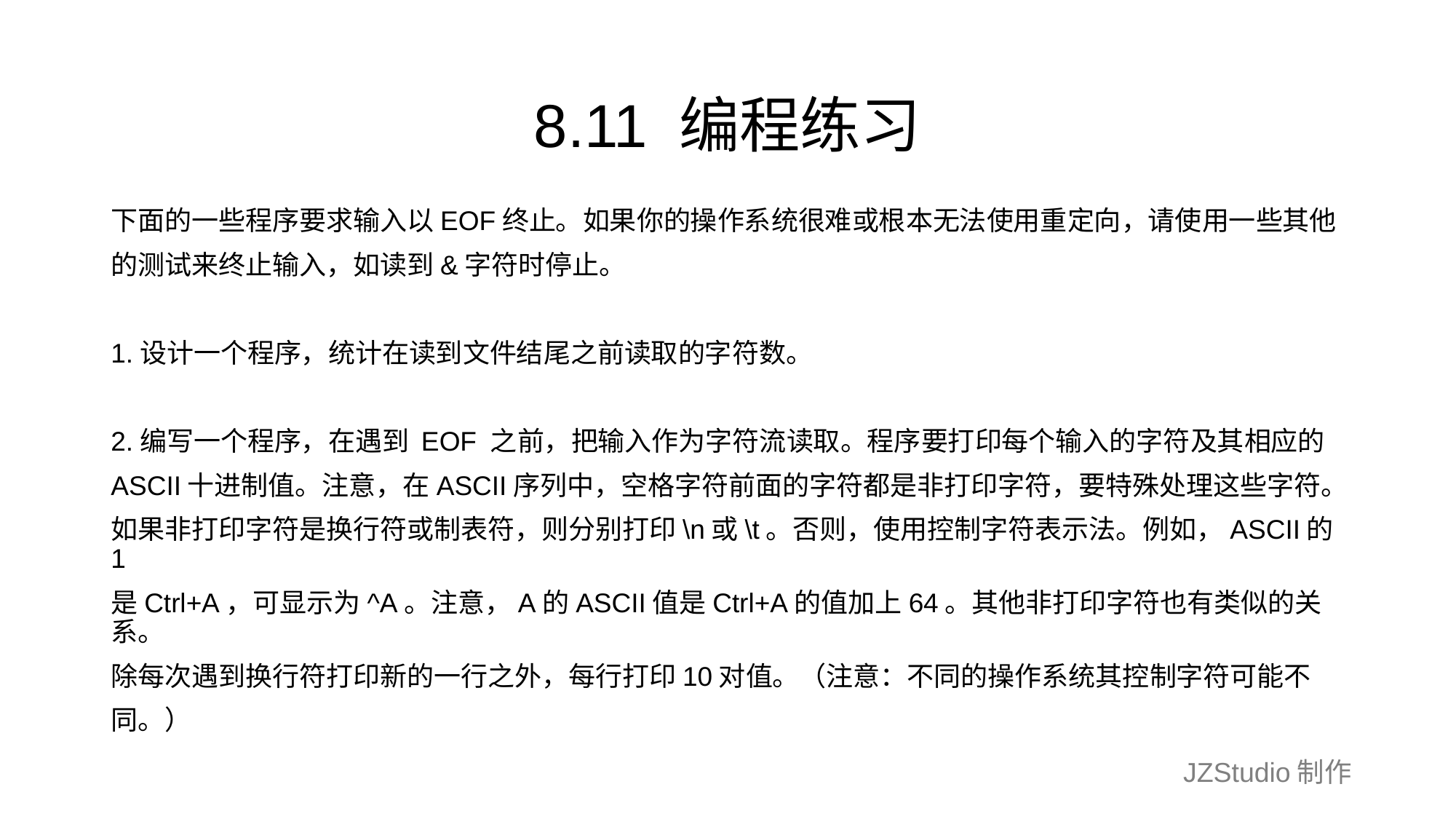

# 8.11 编程练习
下面的一些程序要求输入以EOF终止。如果你的操作系统很难或根本无法使用重定向，请使用一些其他
的测试来终止输入，如读到&字符时停止。

1.设计一个程序，统计在读到文件结尾之前读取的字符数。

2.编写一个程序，在遇到 EOF 之前，把输入作为字符流读取。程序要打印每个输入的字符及其相应的
ASCII十进制值。注意，在ASCII序列中，空格字符前面的字符都是非打印字符，要特殊处理这些字符。
如果非打印字符是换行符或制表符，则分别打印\n或\t。否则，使用控制字符表示法。例如，ASCII的1
是Ctrl+A，可显示为^A。注意，A的ASCII值是Ctrl+A的值加上64。其他非打印字符也有类似的关系。
除每次遇到换行符打印新的一行之外，每行打印10对值。（注意：不同的操作系统其控制字符可能不
同。）